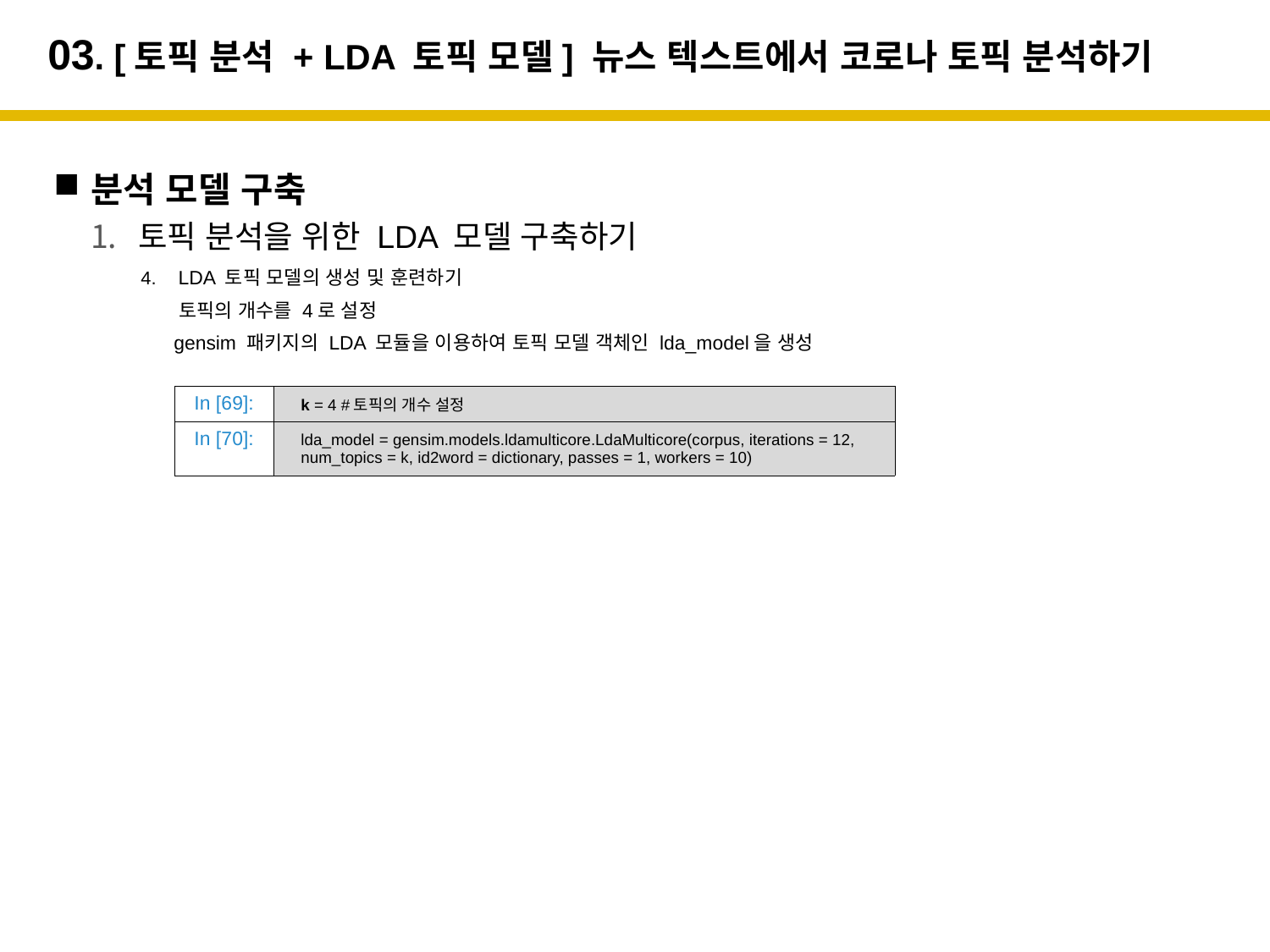

# 03. [토픽 분석 + LDA 토픽 모델] 뉴스 텍스트에서 코로나 토픽 분석하기
분석 모델 구축
토픽 분석을 위한 LDA 모델 구축하기
 LDA 토픽 모델의 생성 및 훈련하기
      토픽의 개수를 4로 설정
      gensim 패키지의 LDA 모듈을 이용하여 토픽 모델 객체인 lda_model을 생성
| In [69]: | k = 4 #토픽의 개수 설정 |
| --- | --- |
| In [70]: | lda\_model = gensim.models.ldamulticore.LdaMulticore(corpus, iterations = 12, num\_topics = k, id2word = dictionary, passes = 1, workers = 10) |